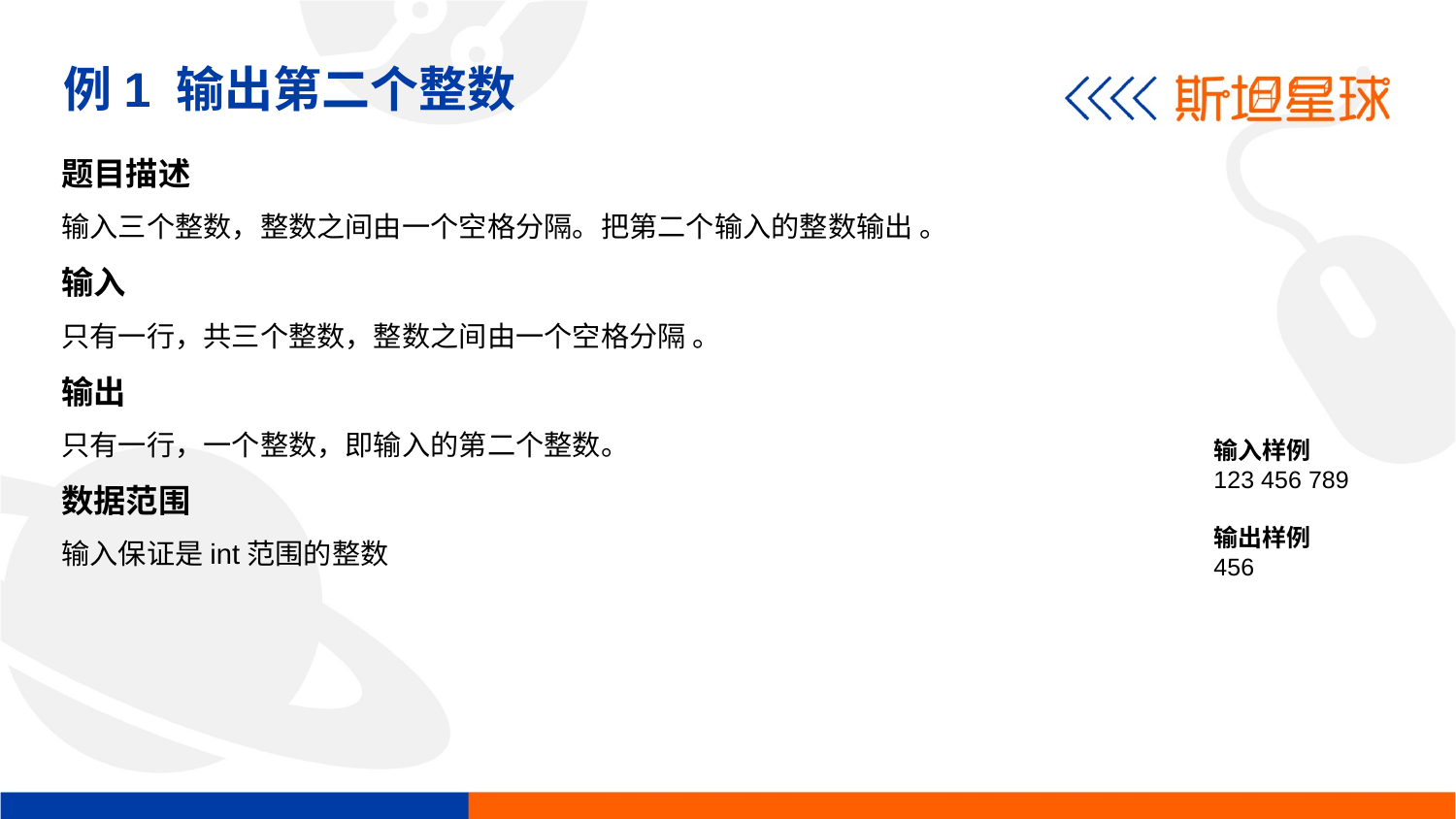

例1 输出第二个整数
题目描述
输入三个整数，整数之间由一个空格分隔。把第二个输入的整数输出 。
输入
只有一行，共三个整数，整数之间由一个空格分隔 。
输出
只有一行，一个整数，即输入的第二个整数。
数据范围
输入保证是int范围的整数
输入样例
123 456 789

输出样例
456